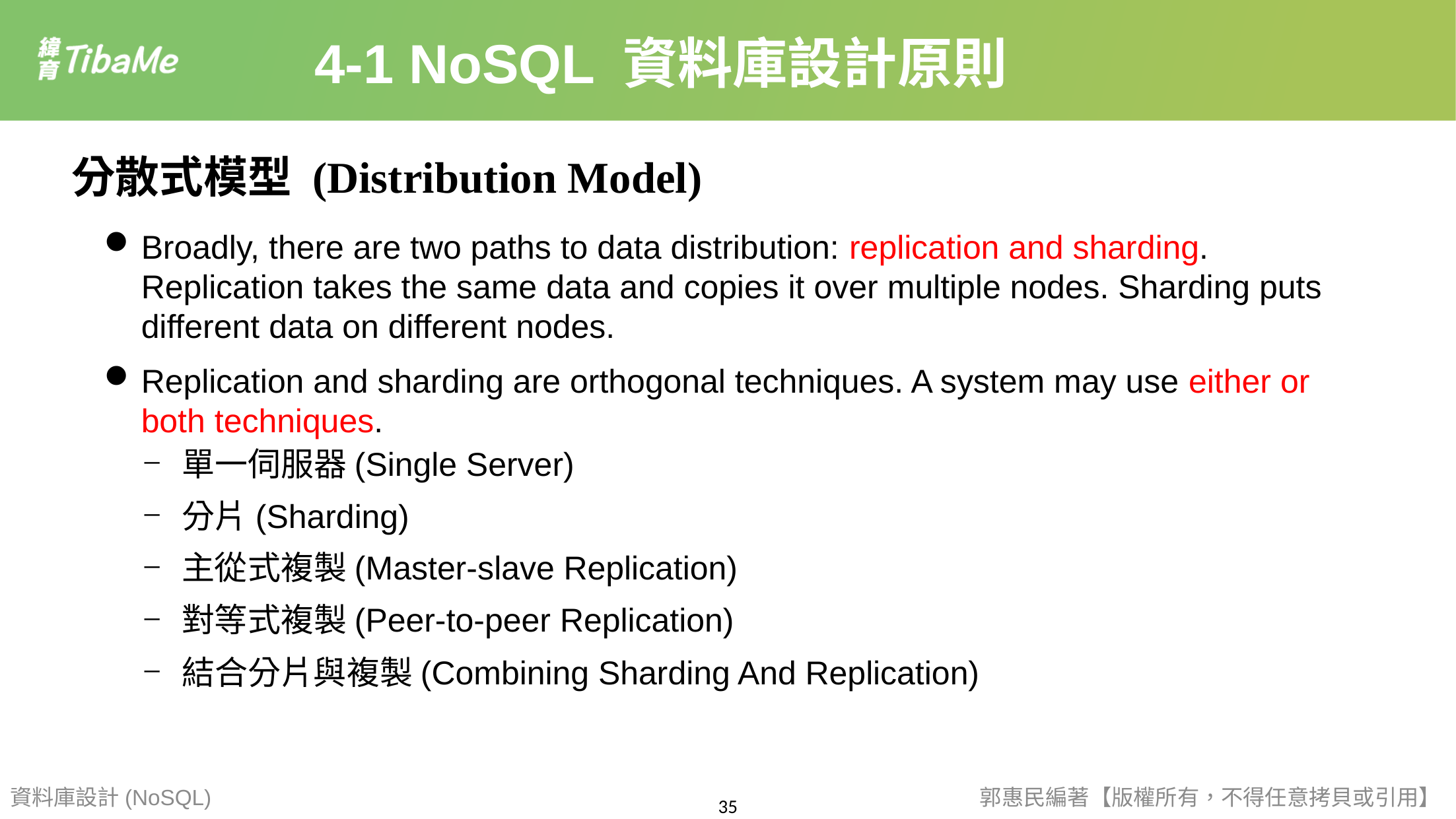

4-1 NoSQL 資料庫設計原則
分散式模型 (Distribution Model)
Broadly, there are two paths to data distribution: replication and sharding. Replication takes the same data and copies it over multiple nodes. Sharding puts different data on different nodes.
Replication and sharding are orthogonal techniques. A system may use either or both techniques.
單一伺服器(Single Server)
分片(Sharding)
主從式複製(Master-slave Replication)
對等式複製(Peer-to-peer Replication)
結合分片與複製(Combining Sharding And Replication)

資料庫設計(NoSQL)
郭惠民編著【版權所有，不得任意拷貝或引用】